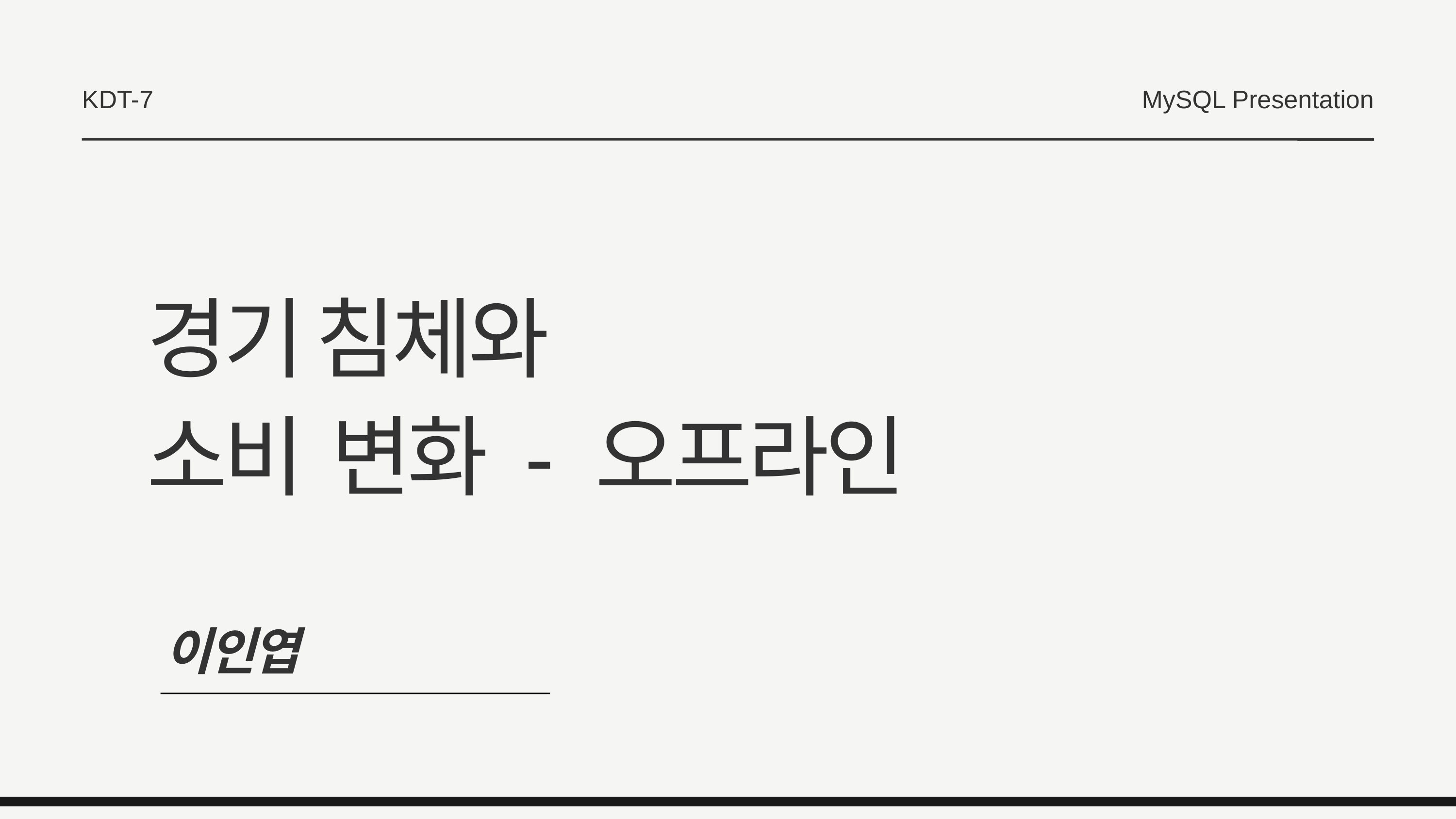

KDT-7
MySQL Presentation

경기 침체와
소비  변화 - 오프라인
이인엽